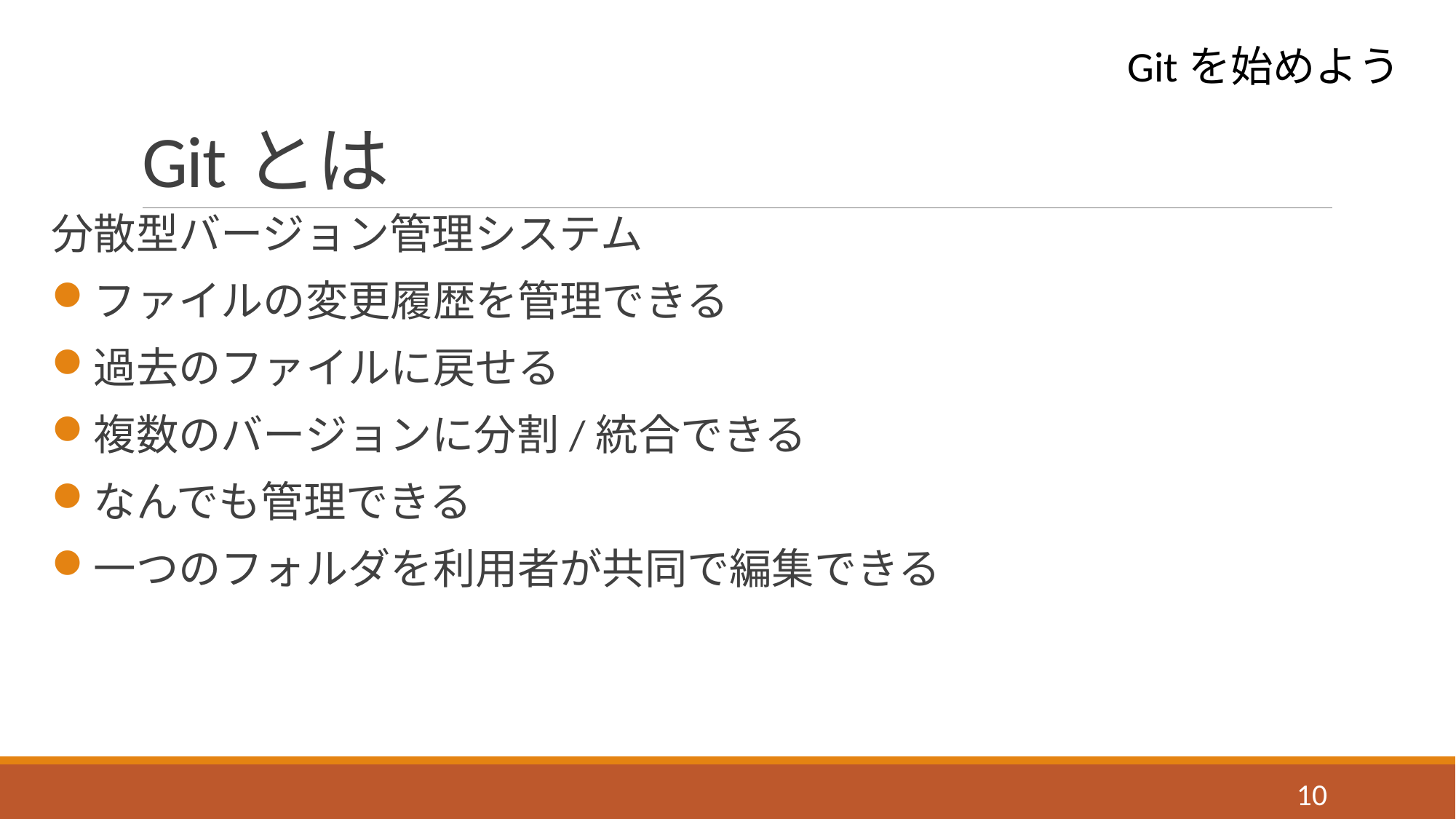

# Gitとは
Gitを始めよう
分散型バージョン管理システム
ファイルの変更履歴を管理できる
過去のファイルに戻せる
複数のバージョンに分割/統合できる
なんでも管理できる
一つのフォルダを利用者が共同で編集できる

10